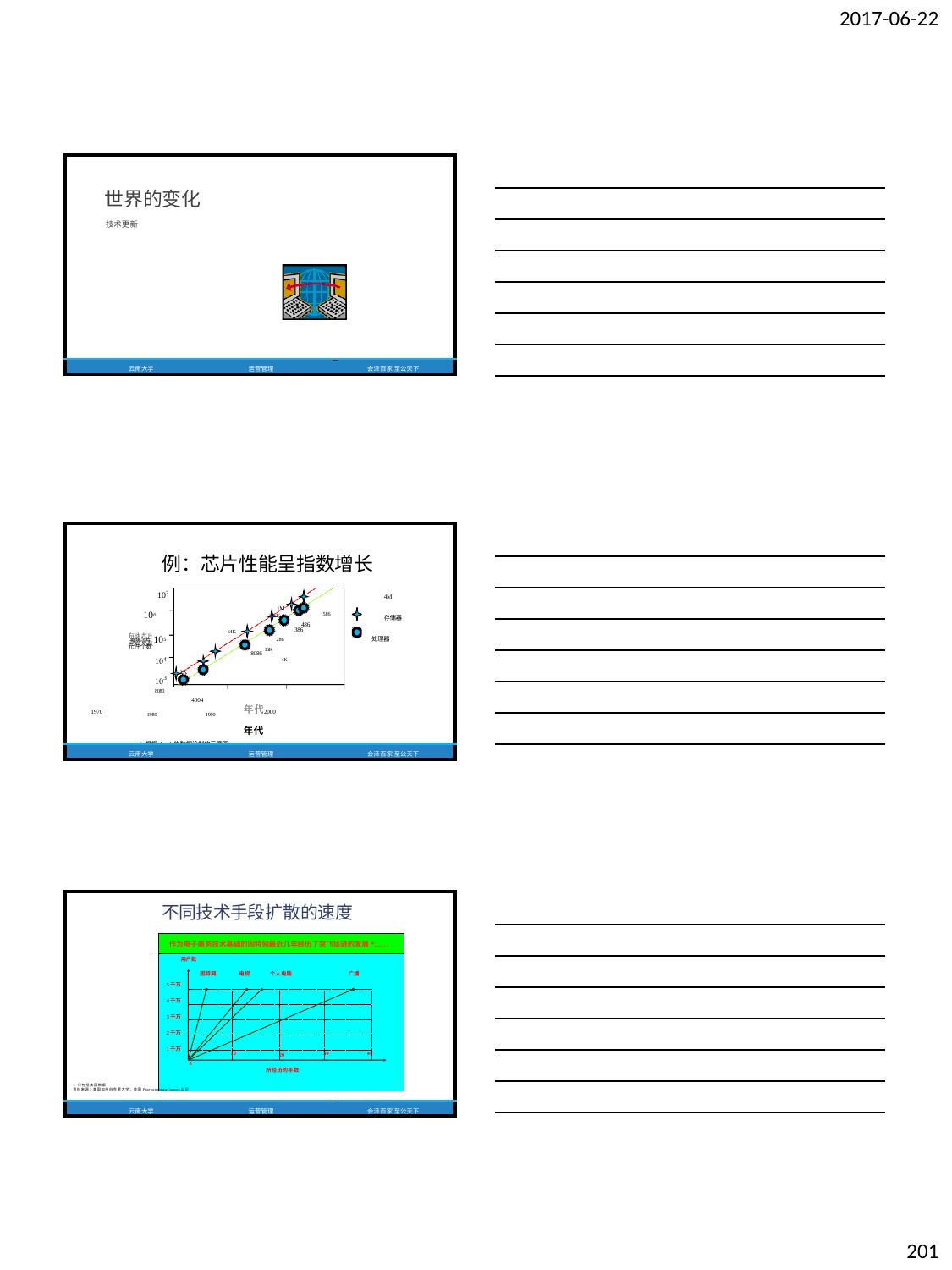

2017-06-22
| 世界的变化 技术更新 |  |  |  |
| --- | --- | --- | --- |
| 云南大学 | 运营管理 | 601 | 会泽百家 至公天下 |

| 例：芯片性能呈指数增长 107 4M 1M 106 256K 586 存储器 486 64K 386 每块芯片 105 286 处理器 元件个数 16K 8086 104 4K 1K 103 8080 4004 1970 1980 1990 2000 年代 \* 根据Intel.的数据绘制的示意图 |  |  |  |
| --- | --- | --- | --- |
| 云南大学 | 运营管理 | 602 | 会泽百家 至公天下 |

| 不同技术手段扩散的速度 \*: 只包括美国数据 资料来源：美国加州伯克莱大学；美国PricewaterhouseCoopers公司 |  |  |  |
| --- | --- | --- | --- |
| 云南大学 | 运营管理 | 603 | 会泽百家 至公天下 |

| 作为电子商务技术基础的因特网最近几年经历了突飞猛进的发展\*…… |  |  |  |  |  |  |  |
| --- | --- | --- | --- | --- | --- | --- | --- |
| 用户数 5千万 4千万 3千万 2千万 1千万 0 | 因特网 | 10 | 电视 | 个人电脑 20 所经历的年数 | 30 | 广播 | 40 |

201